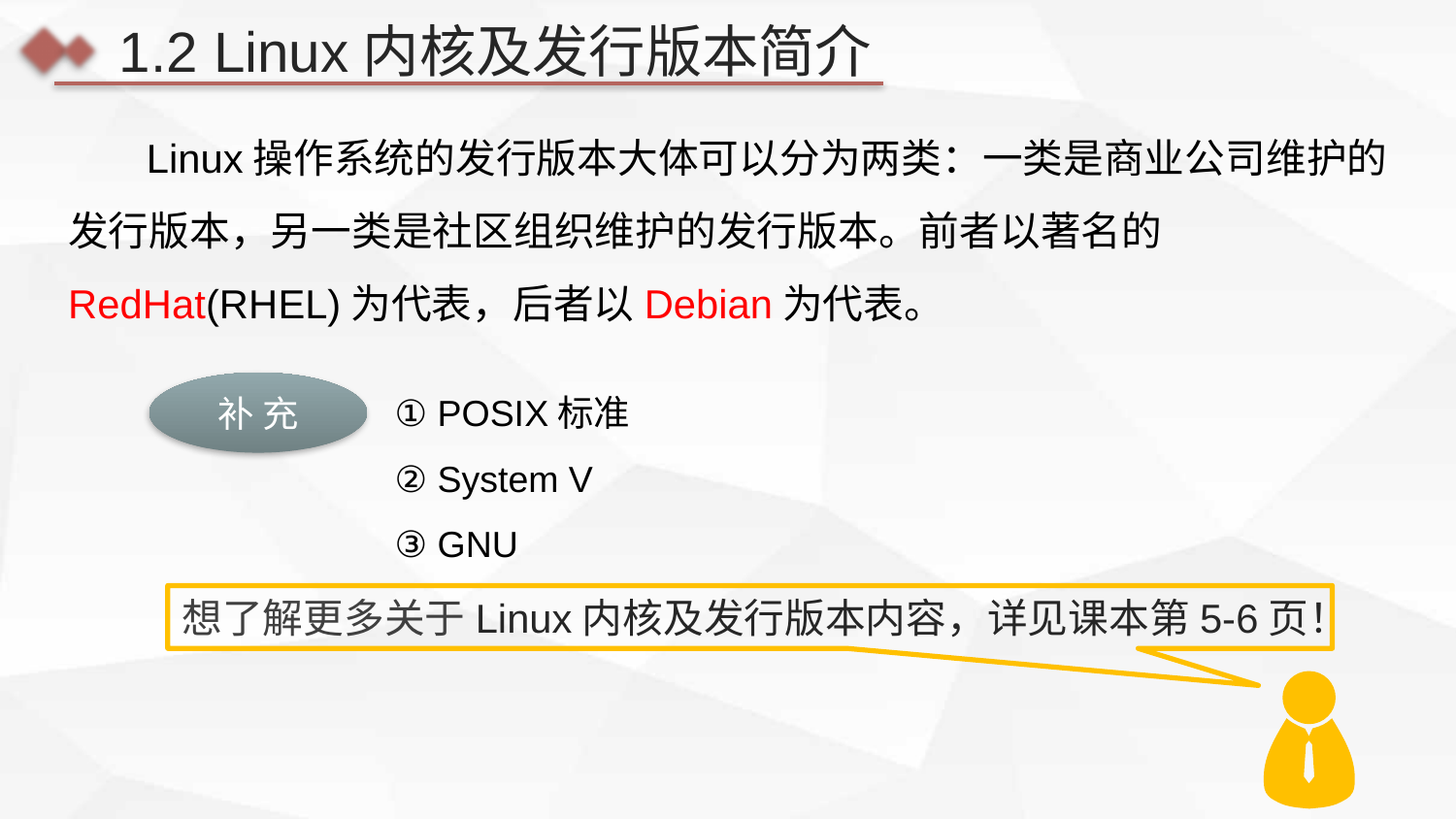

1.2 Linux内核及发行版本简介

       Linux操作系统的发行版本大体可以分为两类：一类是商业公司维护的发行版本，另一类是社区组织维护的发行版本。前者以著名的RedHat(RHEL)为代表，后者以Debian为代表。
① POSIX标准
② System V
③ GNU
补 充
想了解更多关于Linux内核及发行版本内容，详见课本第5-6页！